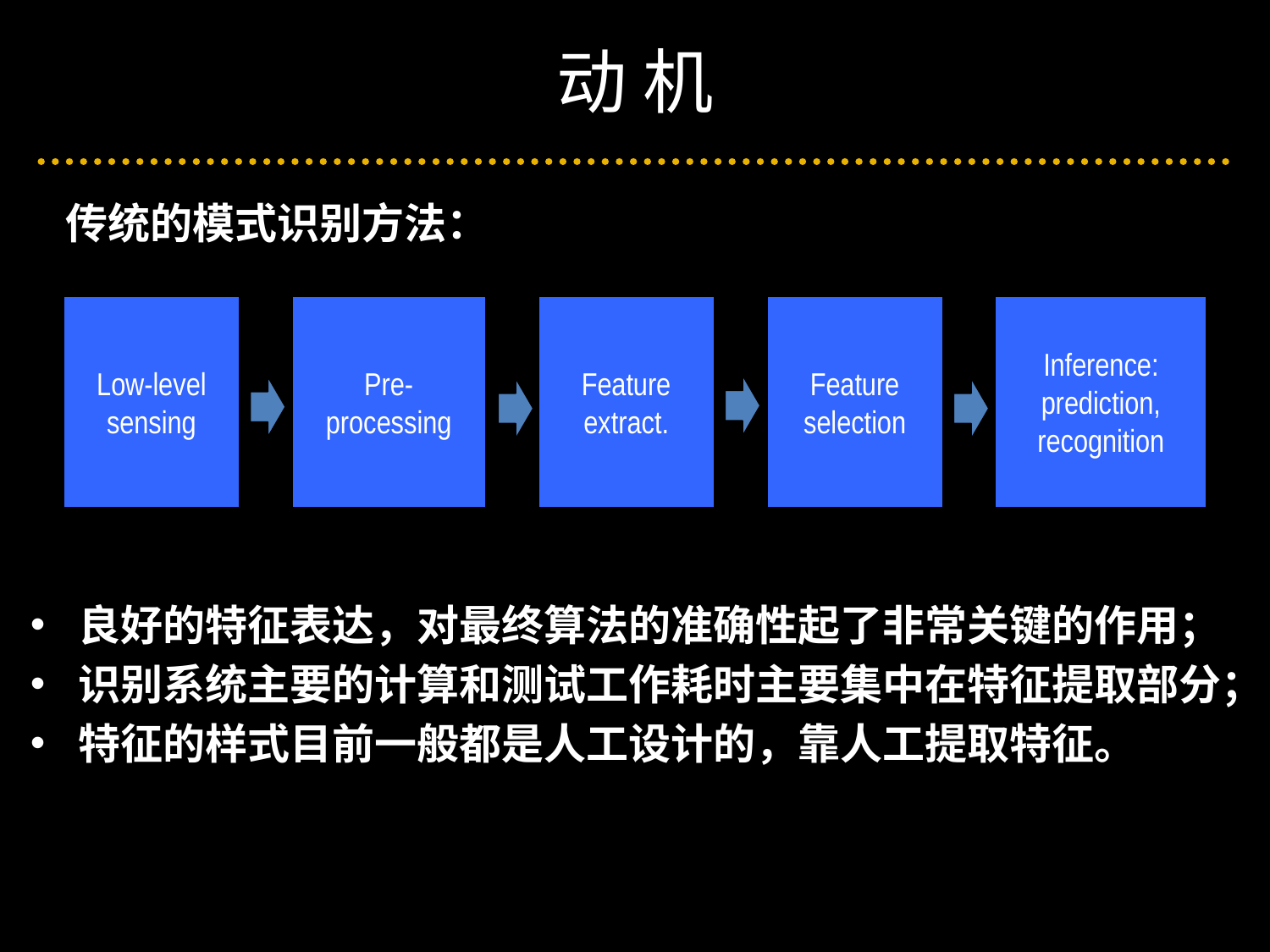

# 动 机
传统的模式识别方法：
Low-level sensing
Pre-processing
Feature extract.
Feature selection
Inference: prediction, recognition

良好的特征表达，对最终算法的准确性起了非常关键的作用；
识别系统主要的计算和测试工作耗时主要集中在特征提取部分；
特征的样式目前一般都是人工设计的，靠人工提取特征。